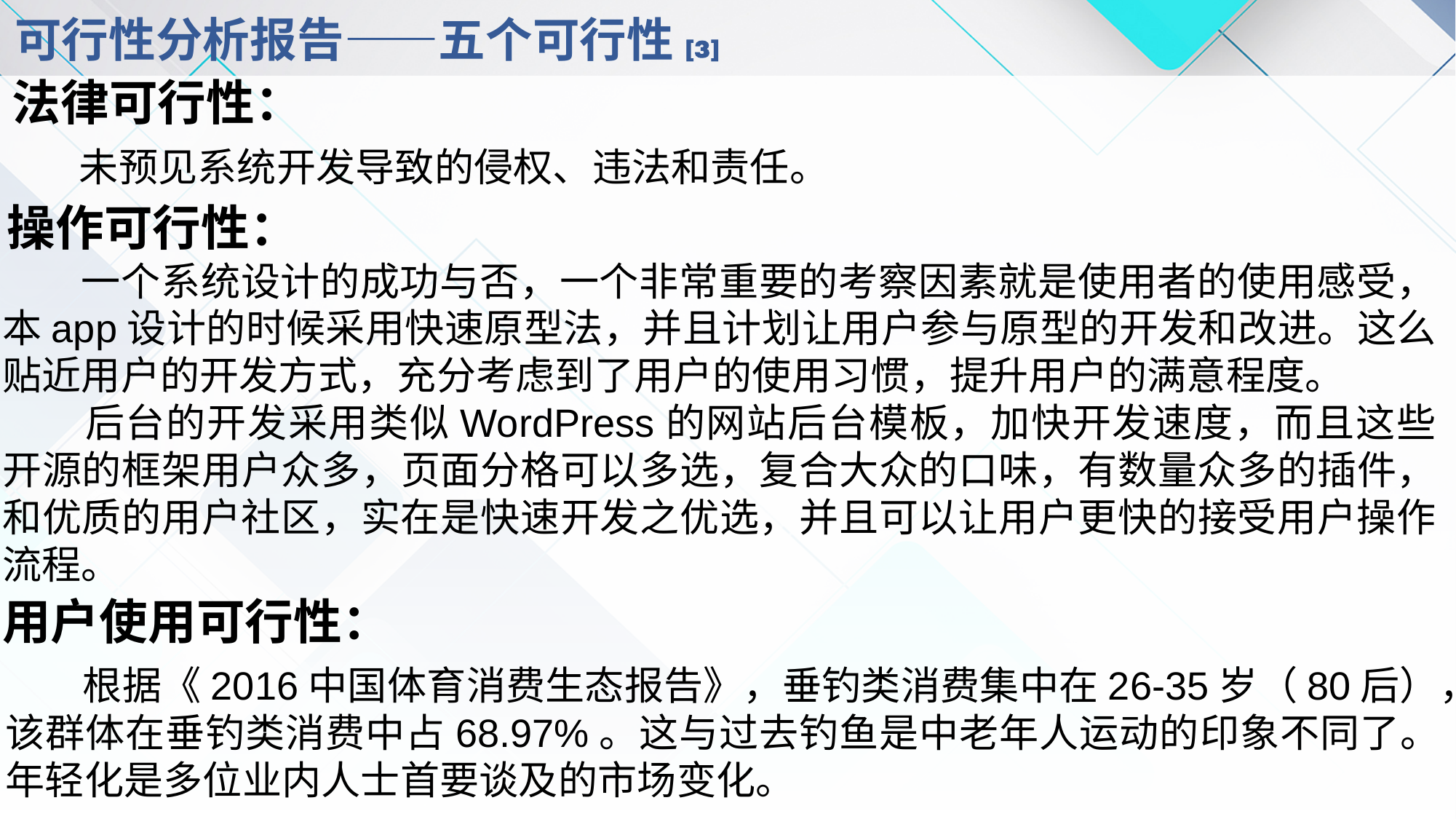

# 可行性分析报告——五个可行性[3]
法律可行性：
未预见系统开发导致的侵权、违法和责任。
操作可行性：
    一个系统设计的成功与否，一个非常重要的考察因素就是使用者的使用感受，本app设计的时候采用快速原型法，并且计划让用户参与原型的开发和改进。这么贴近用户的开发方式，充分考虑到了用户的使用习惯，提升用户的满意程度。
    后台的开发采用类似WordPress的网站后台模板，加快开发速度，而且这些开源的框架用户众多，页面分格可以多选，复合大众的口味，有数量众多的插件，和优质的用户社区，实在是快速开发之优选，并且可以让用户更快的接受用户操作流程。
用户使用可行性：
    根据《2016中国体育消费生态报告》，垂钓类消费集中在26-35岁（80后），该群体在垂钓类消费中占68.97%。这与过去钓鱼是中老年人运动的印象不同了。年轻化是多位业内人士首要谈及的市场变化。